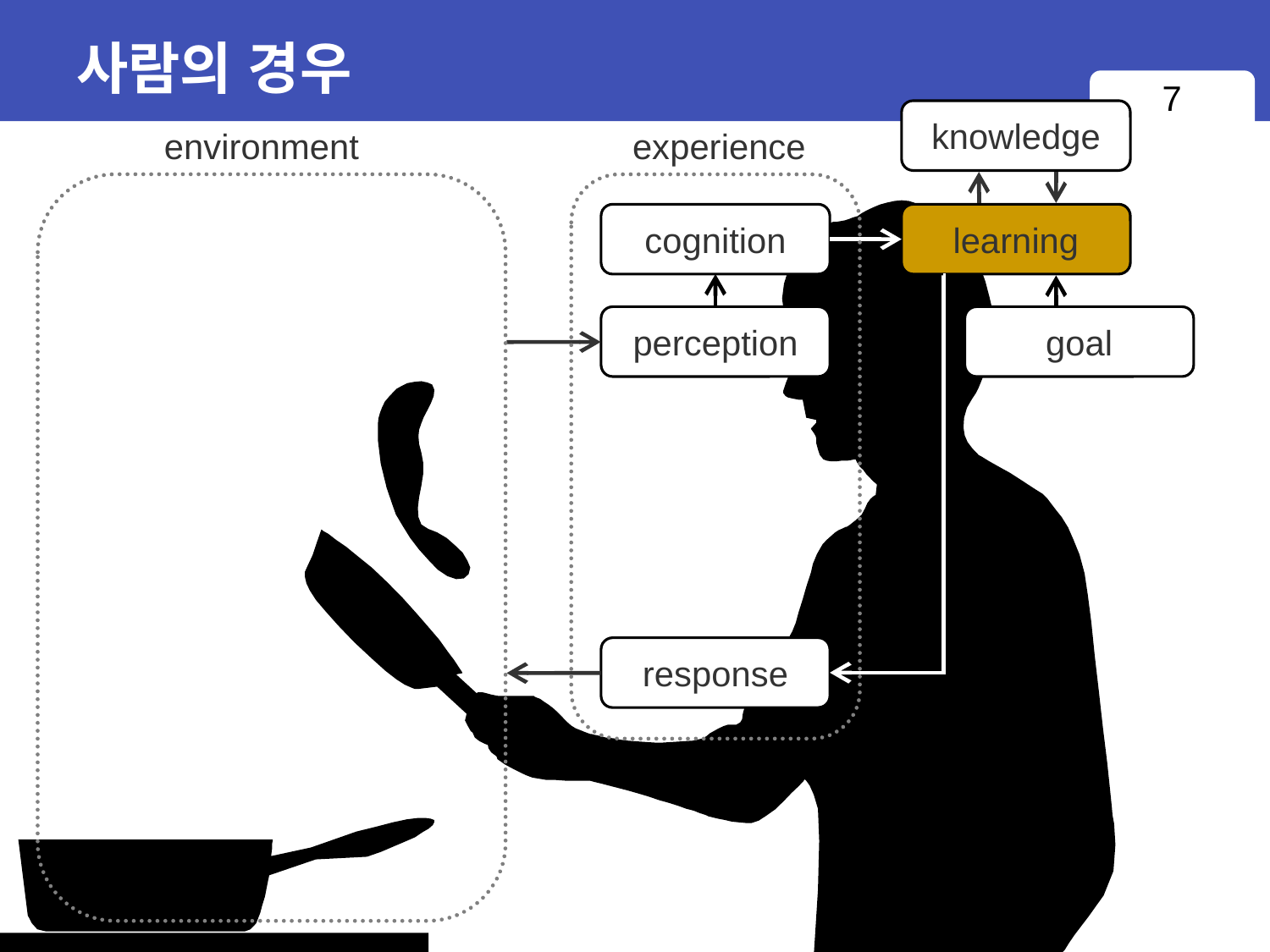

# 사람의 경우
7
knowledge
environment
experience

cognition
learning
perception
goal

response